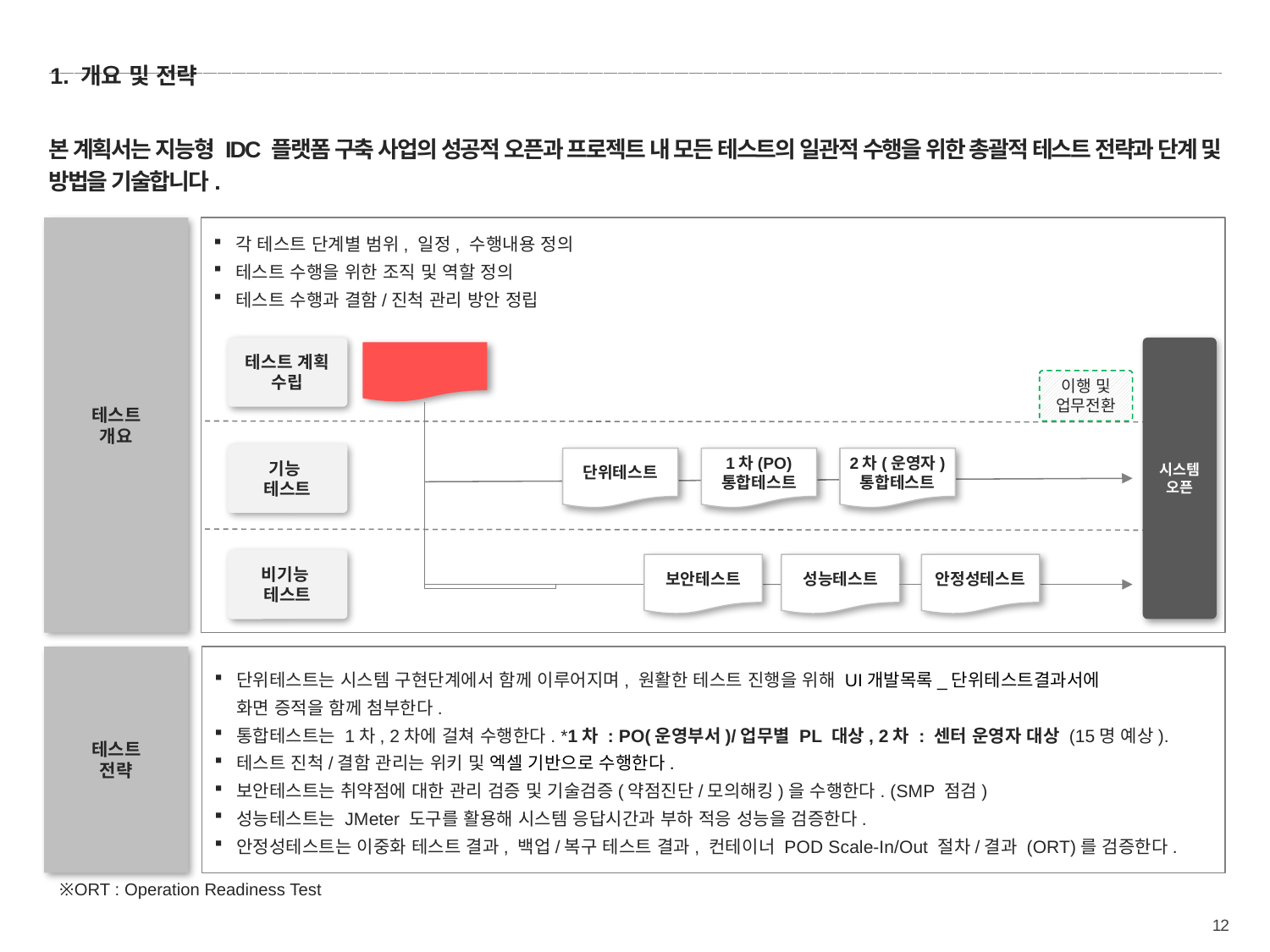

1. 개요 및 전략
본 계획서는 지능형 IDC 플랫폼 구축 사업의 성공적 오픈과 프로젝트 내 모든 테스트의 일관적 수행을 위한 총괄적 테스트 전략과 단계 및 방법을 기술합니다.
테스트
개요
각 테스트 단계별 범위, 일정, 수행내용 정의
테스트 수행을 위한 조직 및 역할 정의
테스트 수행과 결함/진척 관리 방안 정립
테스트 계획 수립
시스템
오픈
마스터 테스트
계획
이행 및
업무전환
기능
테스트
단위테스트
1차(PO)
통합테스트
2차(운영자)
통합테스트
비기능
테스트
보안테스트
성능테스트
안정성테스트
단위테스트는 시스템 구현단계에서 함께 이루어지며, 원활한 테스트 진행을 위해 UI개발목록_단위테스트결과서에
화면 증적을 함께 첨부한다.
통합테스트는 1차, 2차에 걸쳐 수행한다. *1차 : PO(운영부서)/업무별 PL 대상, 2차 : 센터 운영자 대상 (15명 예상).
테스트 진척/결함 관리는 위키 및 엑셀 기반으로 수행한다.
보안테스트는 취약점에 대한 관리 검증 및 기술검증(약점진단/모의해킹)을 수행한다. (SMP 점검)
성능테스트는 JMeter 도구를 활용해 시스템 응답시간과 부하 적응 성능을 검증한다.
안정성테스트는 이중화 테스트 결과, 백업/복구 테스트 결과, 컨테이너 POD Scale-In/Out 절차/결과 (ORT)를 검증한다.
테스트
전략
※ ORT : Operation Readiness Test